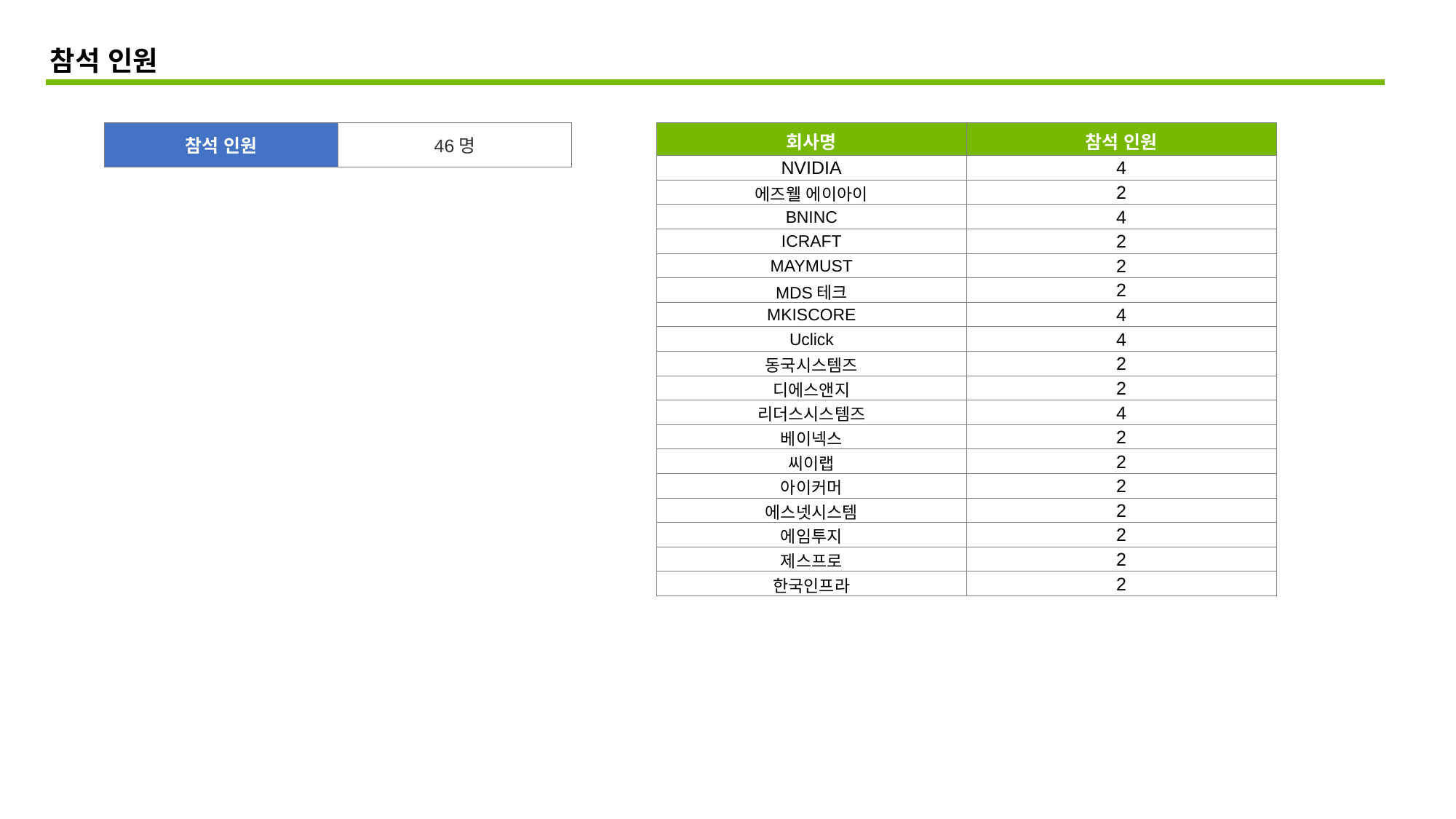

참석 인원
| 참석 인원 | 46명 |
| --- | --- |
| 회사명 | 참석 인원 |
| --- | --- |
| NVIDIA | 4 |
| --- | --- |
| 에즈웰 에이아이 | 2 |
| BNINC | 4 |
| ICRAFT | 2 |
| MAYMUST | 2 |
| MDS테크 | 2 |
| MKISCORE | 4 |
| Uclick | 4 |
| 동국시스템즈 | 2 |
| 디에스앤지 | 2 |
| 리더스시스템즈 | 4 |
| 베이넥스 | 2 |
| 씨이랩 | 2 |
| 아이커머 | 2 |
| 에스넷시스템 | 2 |
| 에임투지 | 2 |
| 제스프로 | 2 |
| 한국인프라 | 2 |